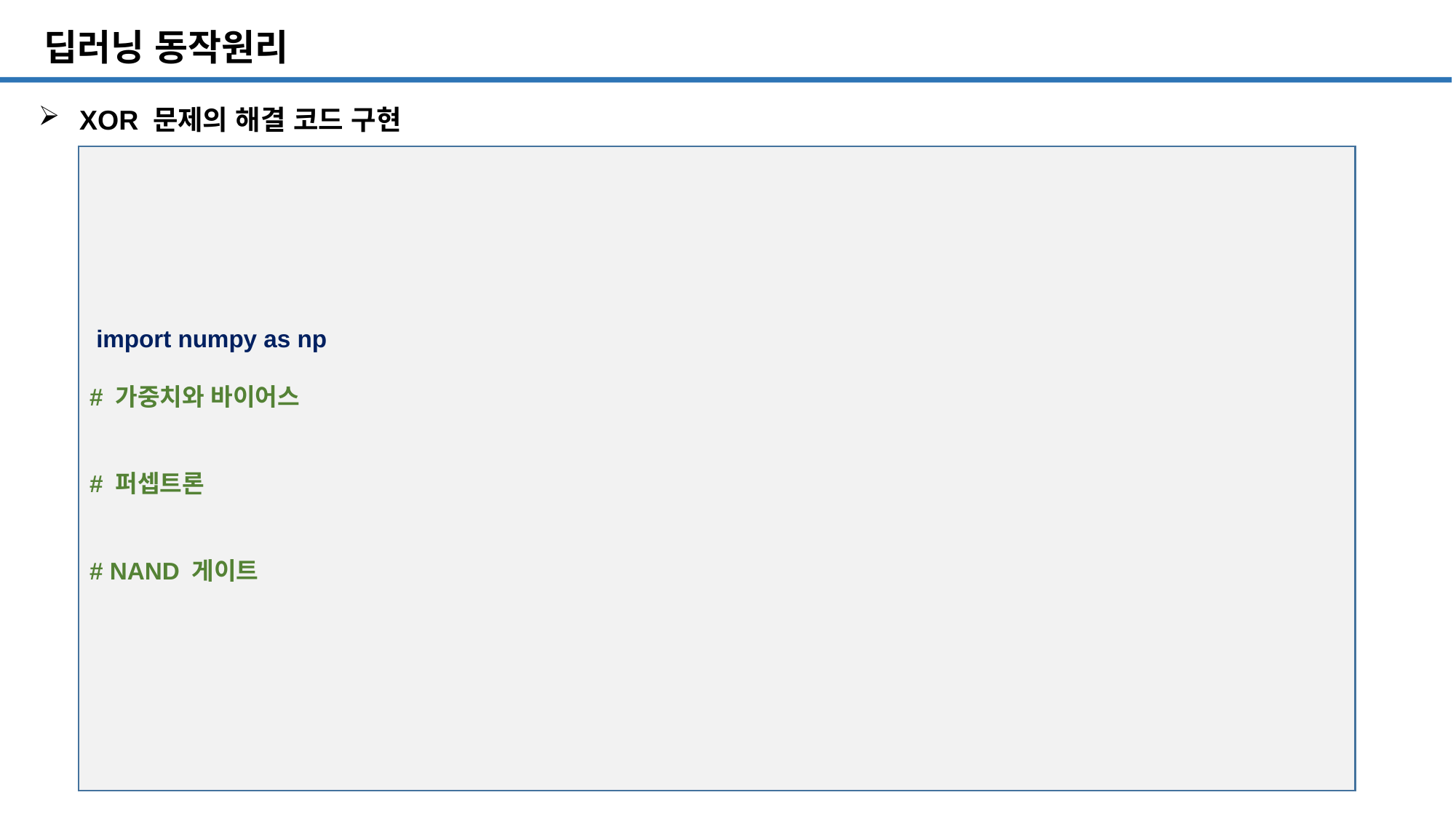

SQL 튜닝 개요
# 딥러닝 동작원리

XOR 문제의 해결 코드 구현
 import numpy as np

# 가중치와 바이어스

# 퍼셉트론

# NAND 게이트

66